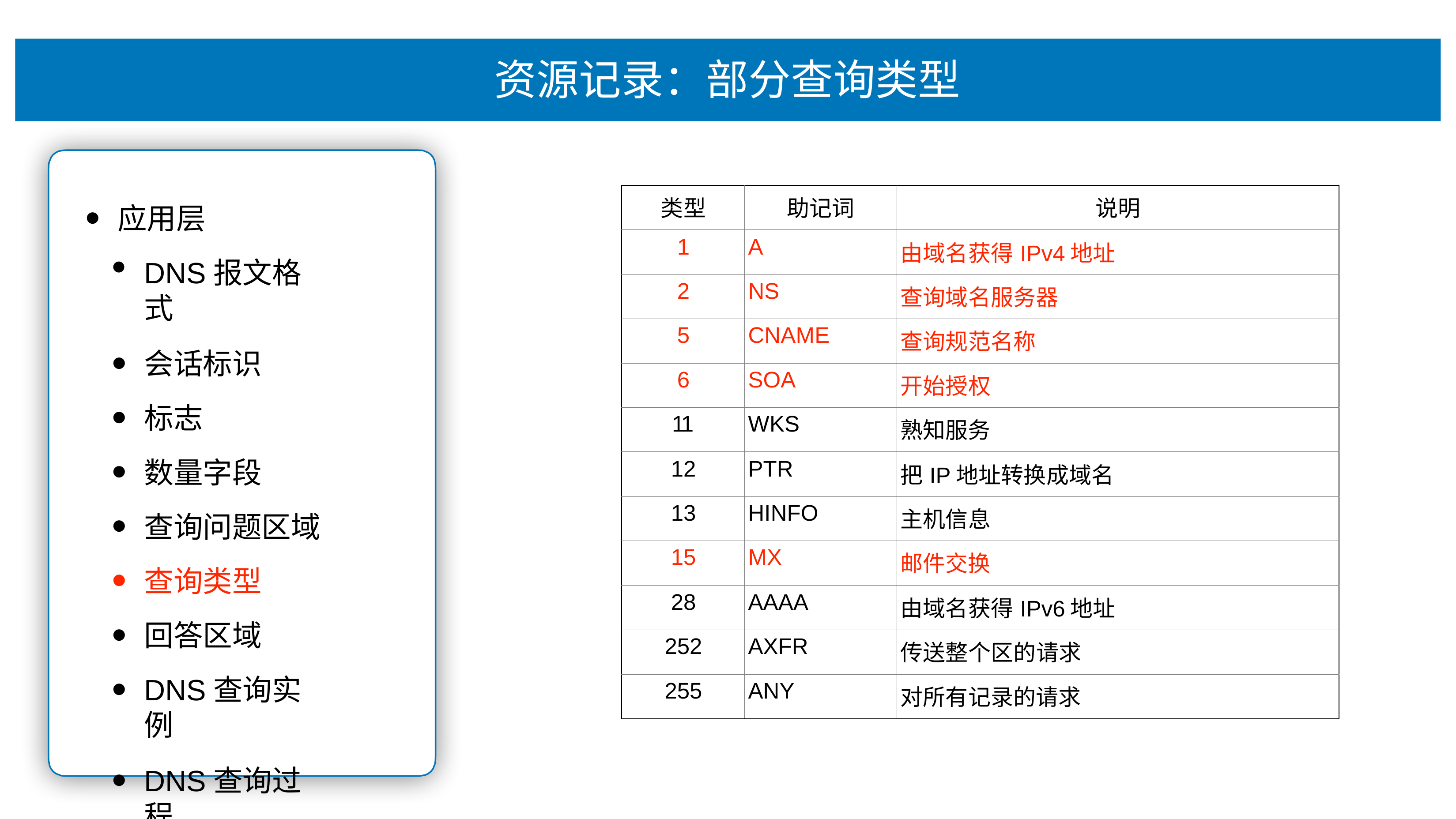

# 资源记录：部分查询类型

| 类型 | 助记词 | 说明 |
| --- | --- | --- |
| 1 | A | 由域名获得IPv4地址 |
| 2 | NS | 查询域名服务器 |
| 5 | CNAME | 查询规范名称 |
| 6 | SOA | 开始授权 |
| 11 | WKS | 熟知服务 |
| 12 | PTR | 把IP地址转换成域名 |
| 13 | HINFO | 主机信息 |
| 15 | MX | 邮件交换 |
| 28 | AAAA | 由域名获得IPv6地址 |
| 252 | AXFR | 传送整个区的请求 |
| 255 | ANY | 对所有记录的请求 |
应⽤层
DNS报⽂格式
会话标识
标志
数量字段
查询问题区域
查询类型
回答区域
DNS查询实例
DNS查询过程